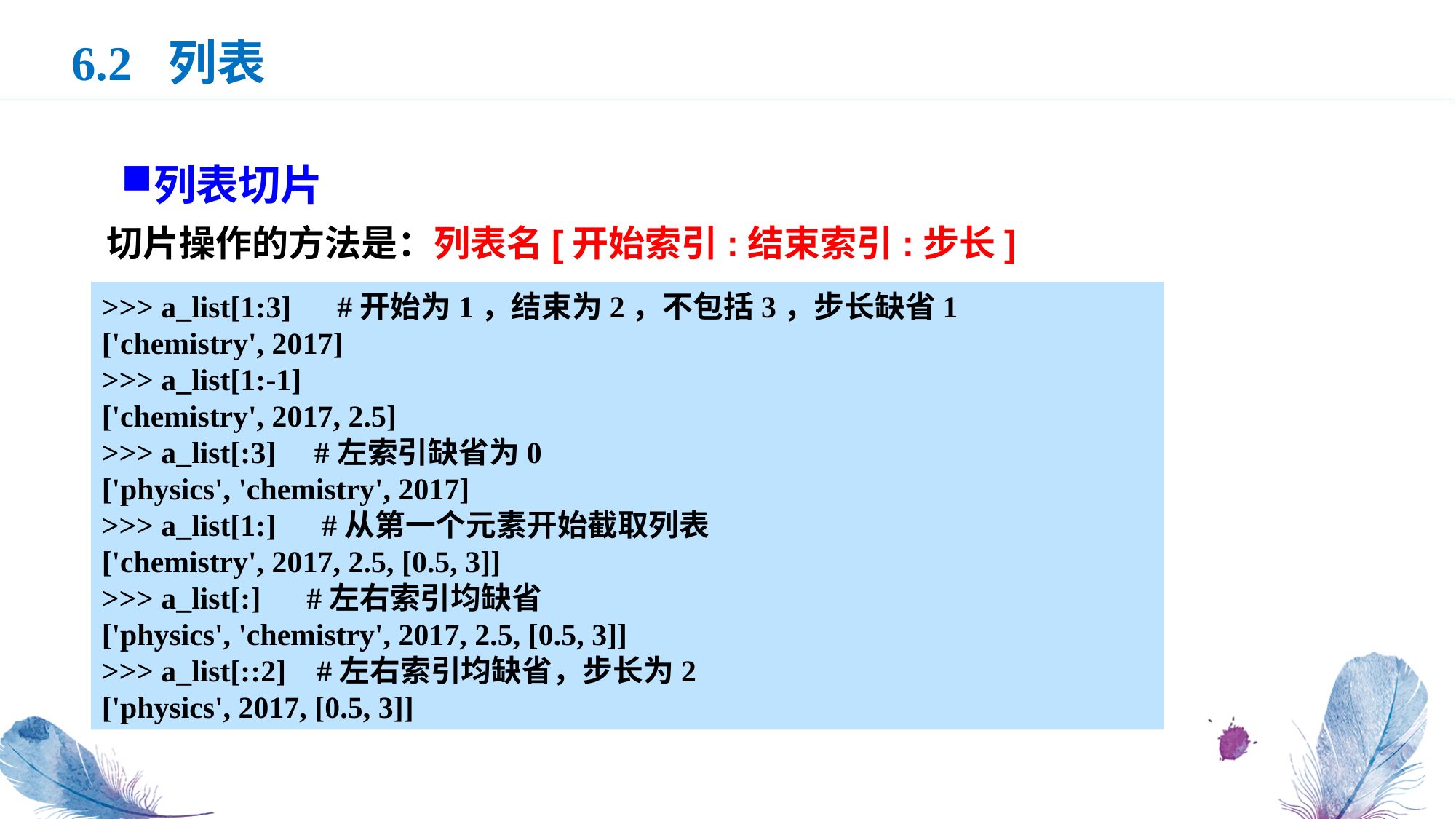

6.2  列表
列表切片

切片操作的方法是：列表名[开始索引:结束索引:步长]
>>> a_list[1:3]      #开始为1，结束为2，不包括3，步长缺省1
['chemistry', 2017]
>>> a_list[1:-1]
['chemistry', 2017, 2.5]
>>> a_list[:3]     #左索引缺省为0
['physics', 'chemistry', 2017]
>>> a_list[1:]      #从第一个元素开始截取列表
['chemistry', 2017, 2.5, [0.5, 3]]
>>> a_list[:]      #左右索引均缺省
['physics', 'chemistry', 2017, 2.5, [0.5, 3]]
>>> a_list[::2]    #左右索引均缺省，步长为2
['physics', 2017, [0.5, 3]]